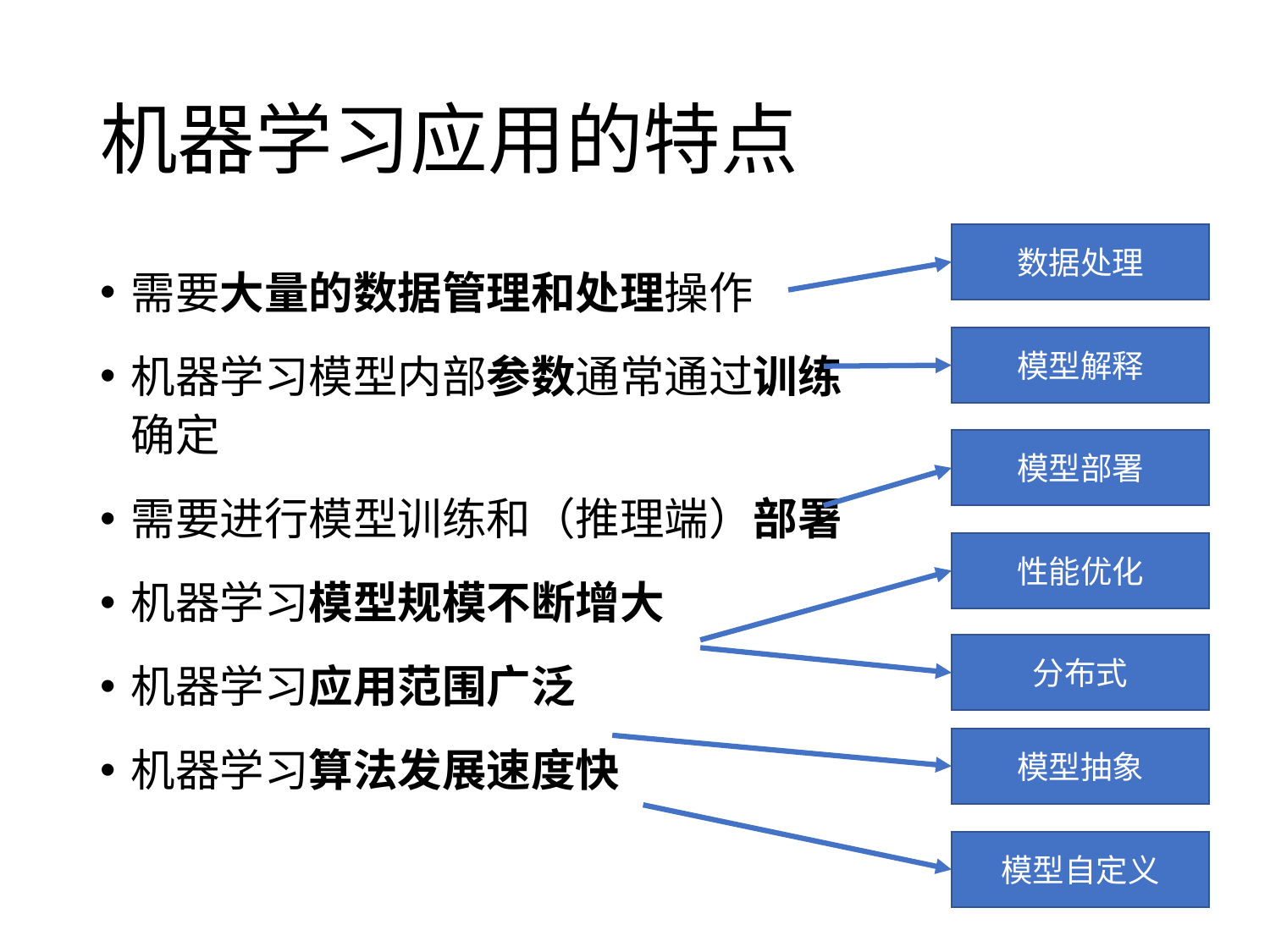

机器学习应用的特点
数据处理
需要大量的数据管理和处理操作
机器学习模型内部参数通常通过训练确定
需要进行模型训练和（推理端）部署
机器学习模型规模不断增大
机器学习应用范围广泛
机器学习算法发展速度快
模型解释
模型部署
性能优化
分布式
模型抽象
模型自定义